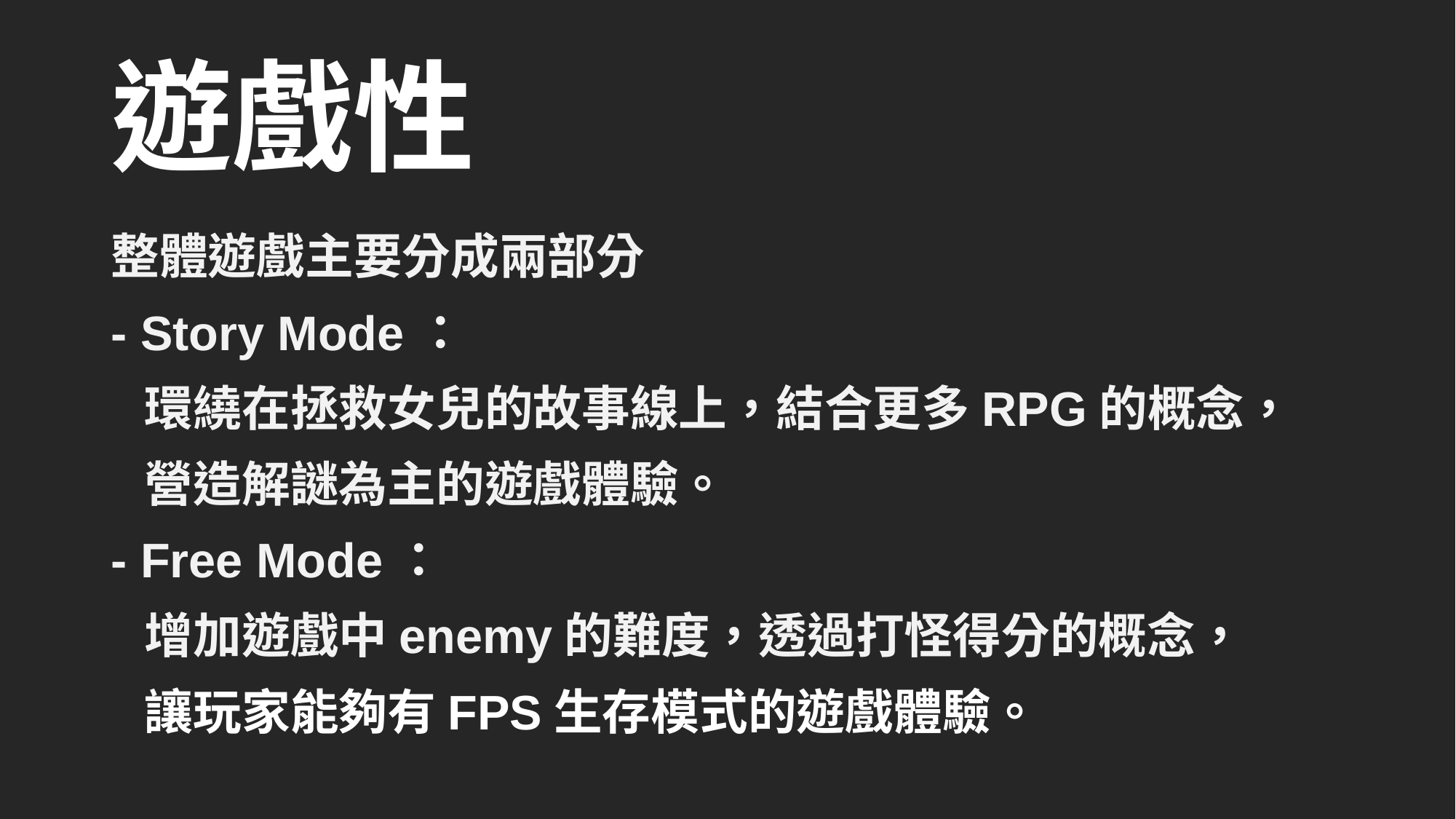

# 遊戲性
整體遊戲主要分成兩部分
- Story Mode：
  環繞在拯救女兒的故事線上，結合更多RPG的概念，
  營造解謎為主的遊戲體驗。
- Free Mode：
  增加遊戲中enemy的難度，透過打怪得分的概念，
  讓玩家能夠有FPS生存模式的遊戲體驗。